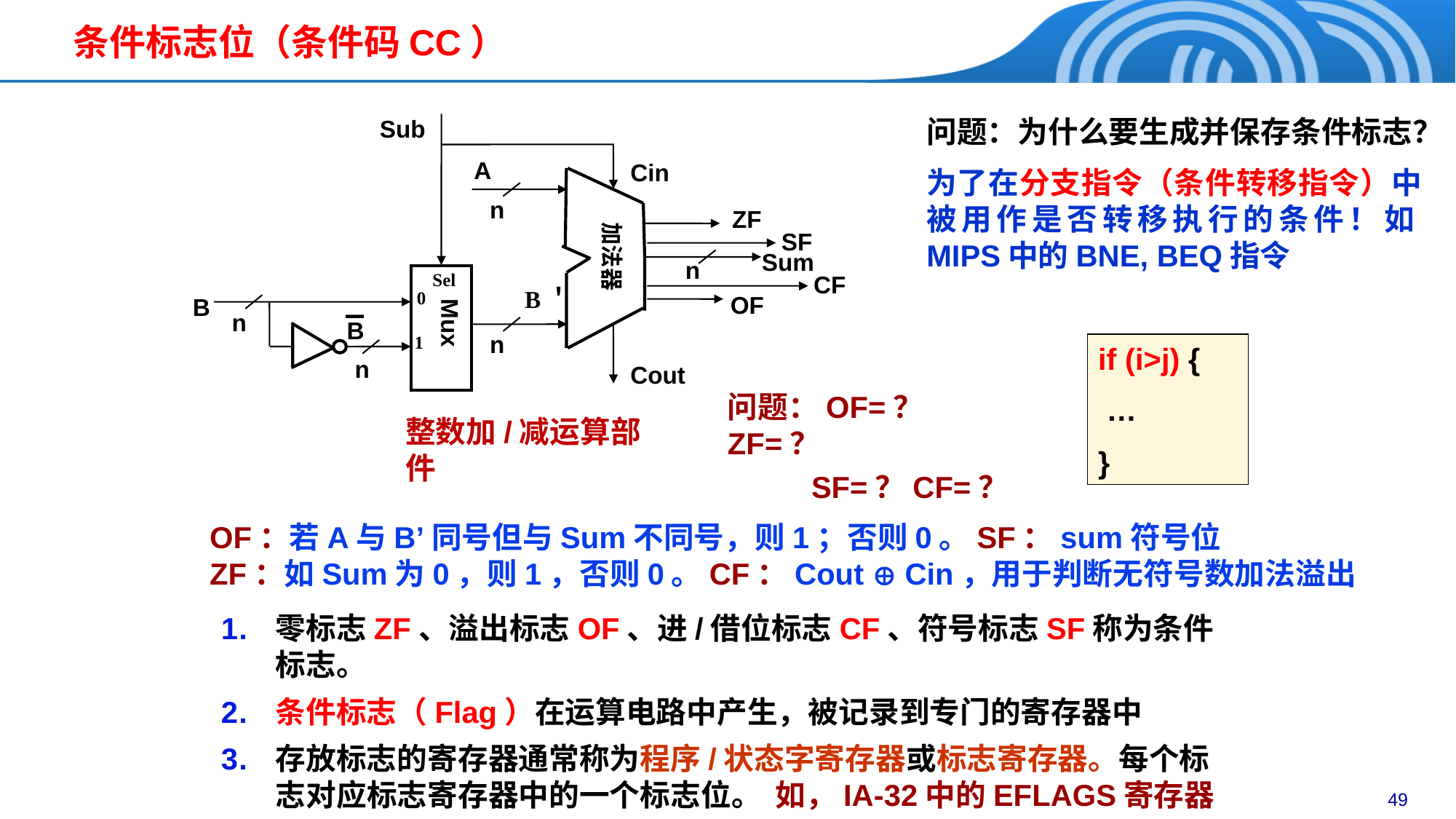

条件标志位（条件码CC）
问题：为什么要生成并保存条件标志？
为了在分支指令（条件转移指令）中被用作是否转移执行的条件！如MIPS中的BNE, BEQ指令
Sub

A
Cin

n
ZF

加法器

n

Sel

0
OF
B

n

B
Mux

n

1

n
Cout
Sum
整数加/减运算部件
SF

CF

B＇
if (i>j) {
 …
}
问题：OF=？ZF=？
          SF=？CF=？
OF：若A与B’同号但与Sum不同号，则1；否则0。SF：sum符号位
ZF：如Sum为0，则1，否则0。CF：Cout ⊕ Cin，用于判断无符号数加法溢出
零标志ZF、溢出标志OF、进/借位标志CF、符号标志SF称为条件标志。
条件标志（Flag）在运算电路中产生，被记录到专门的寄存器中
存放标志的寄存器通常称为程序/状态字寄存器或标志寄存器。每个标志对应标志寄存器中的一个标志位。  如，IA-32中的EFLAGS寄存器